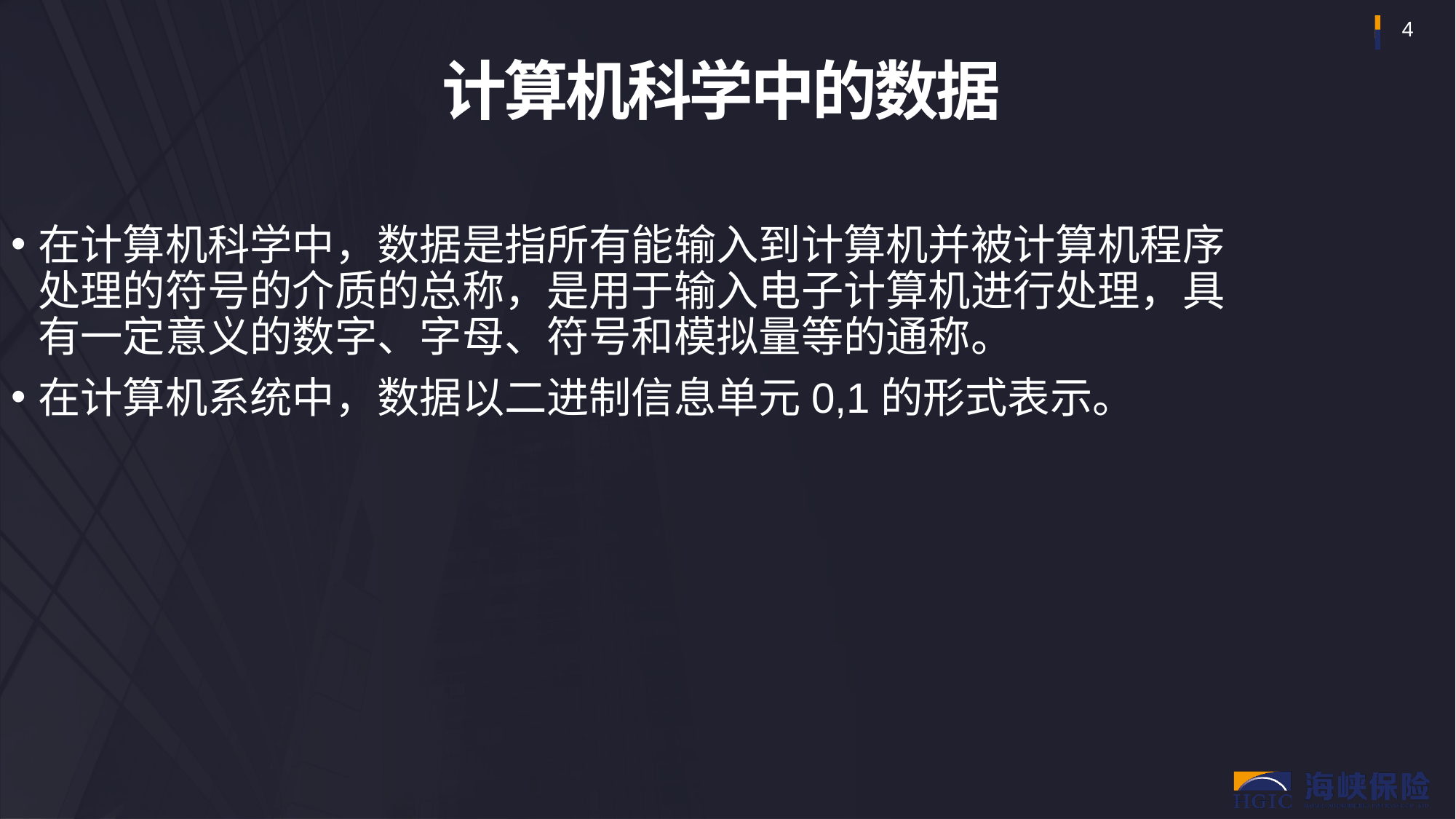

计算机科学中的数据
在计算机科学中，数据是指所有能输入到计算机并被计算机程序处理的符号的介质的总称，是用于输入电子计算机进行处理，具有一定意义的数字、字母、符号和模拟量等的通称。
在计算机系统中，数据以二进制信息单元0,1的形式表示。